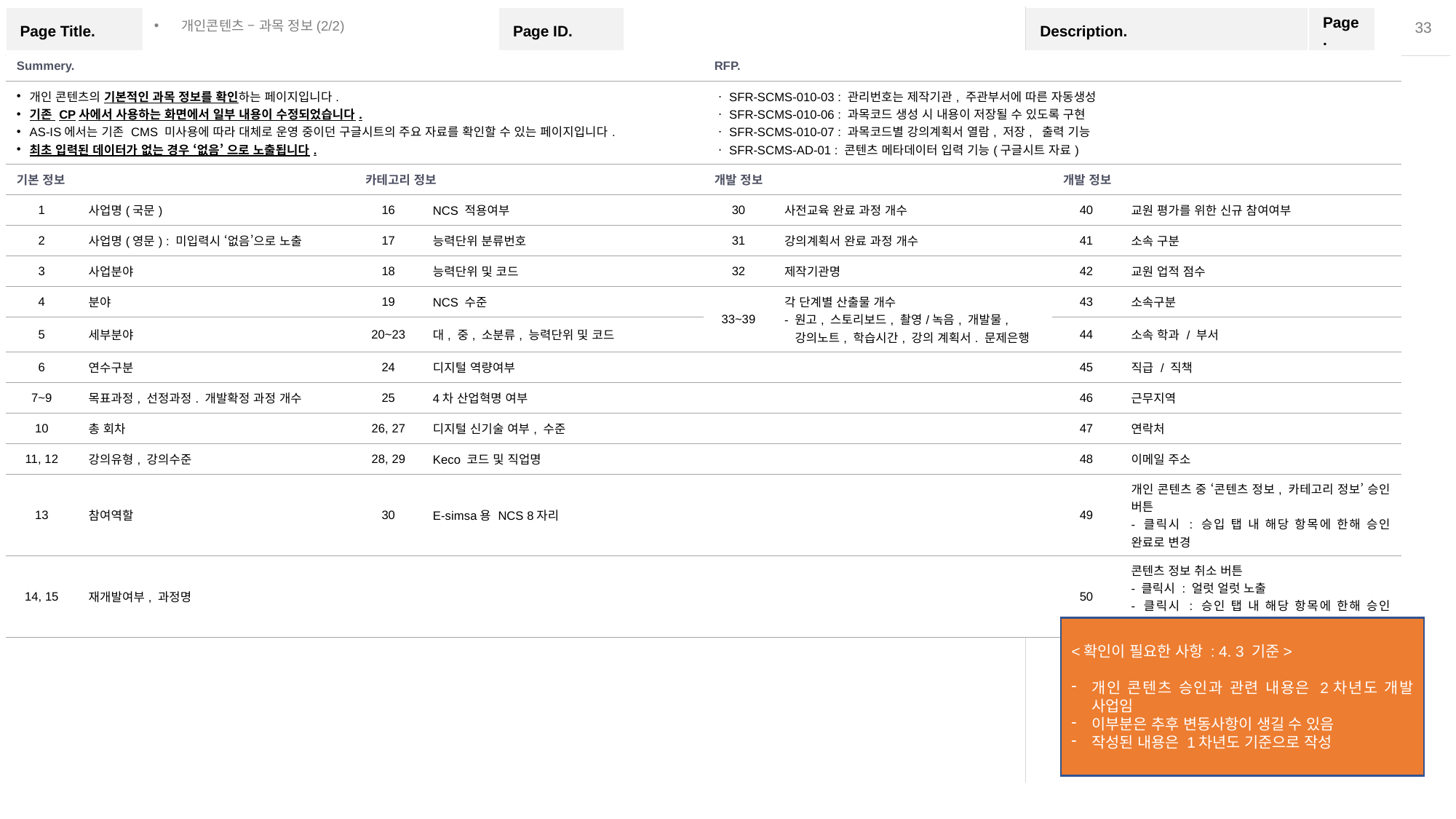

개인콘텐츠 – 과목 정보(2/2)

| Summery. |  |  |  | RFP. |  | RFP. |  |
| --- | --- | --- | --- | --- | --- | --- | --- |
| 개인 콘텐츠의 기본적인 과목 정보를 확인하는 페이지입니다. 기존 CP사에서 사용하는 화면에서 일부 내용이 수정되었습니다. AS-IS에서는 기존 CMS 미사용에 따라 대체로 운영 중이던 구글시트의 주요 자료를 확인할 수 있는 페이지입니다. 최초 입력된 데이터가 없는 경우 ‘없음’ 으로 노출됩니다. |  |  |  | ㆍSFR-SCMS-010-03 : 관리번호는 제작기관, 주관부서에 따른 자동생성 ㆍSFR-SCMS-010-06 : 과목코드 생성 시 내용이 저장될 수 있도록 구현 ㆍSFR-SCMS-010-07 : 과목코드별 강의계획서 열람, 저장, 출력 기능 ㆍSFR-SCMS-AD-01 : 콘텐츠 메타데이터 입력 기능(구글시트 자료) |  | ㆍSFR-SCMS-AD-02 : 운영중인 콘텐츠에 대한 조회 기능 |  |
| 기본 정보 |  | 카테고리 정보 |  | 개발 정보 |  | 개발 정보 |  |
| 1 | 사업명(국문) | 16 | NCS 적용여부 | 30 | 사전교육 완료 과정 개수 | 40 | 교원 평가를 위한 신규 참여여부 |
| 2 | 사업명(영문) : 미입력시 ‘없음’으로 노출 | 17 | 능력단위 분류번호 | 31 | 강의계획서 완료 과정 개수 | 41 | 소속 구분 |
| 3 | 사업분야 | 18 | 능력단위 및 코드 | 32 | 제작기관명 | 42 | 교원 업적 점수 |
| 4 | 분야 | 19 | NCS 수준 | 33~39 | 각 단계별 산출물 개수 - 원고, 스토리보드, 촬영/녹음, 개발물, 강의노트, 학습시간, 강의 계획서. 문제은행 | 43 | 소속구분 |
| 5 | 세부분야 | 20~23 | 대, 중, 소분류, 능력단위 및 코드 |  |  | 44 | 소속 학과 / 부서 |
| 6 | 연수구분 | 24 | 디지털 역량여부 |  |  | 45 | 직급 / 직책 |
| 7~9 | 목표과정, 선정과정. 개발확정 과정 개수 | 25 | 4차 산업혁명 여부 |  |  | 46 | 근무지역 |
| 10 | 총 회차 | 26, 27 | 디지털 신기술 여부, 수준 |  |  | 47 | 연락처 |
| 11, 12 | 강의유형, 강의수준 | 28, 29 | Keco 코드 및 직업명 |  |  | 48 | 이메일 주소 |
| 13 | 참여역할 | 30 | E-simsa용 NCS 8자리 |  |  | 49 | 개인 콘텐츠 중 ‘콘텐츠 정보, 카테고리 정보’ 승인 버튼 - 클릭시 : 승입 탭 내 해당 항목에 한해 승인 완료로 변경 |
| 14, 15 | 재개발여부, 과정명 |  |  |  |  | 50 | 콘텐츠 정보 취소 버튼 - 클릭시 : 얼럿 얼럿 노출 - 클릭시 : 승인 탭 내 해당 항목에 한해 승인 취소로 변경 |
<확인이 필요한 사항 : 4. 3 기준>

개인 콘텐츠 승인과 관련 내용은 2차년도 개발 사업임
이부분은 추후 변동사항이 생길 수 있음
작성된 내용은 1차년도 기준으로 작성